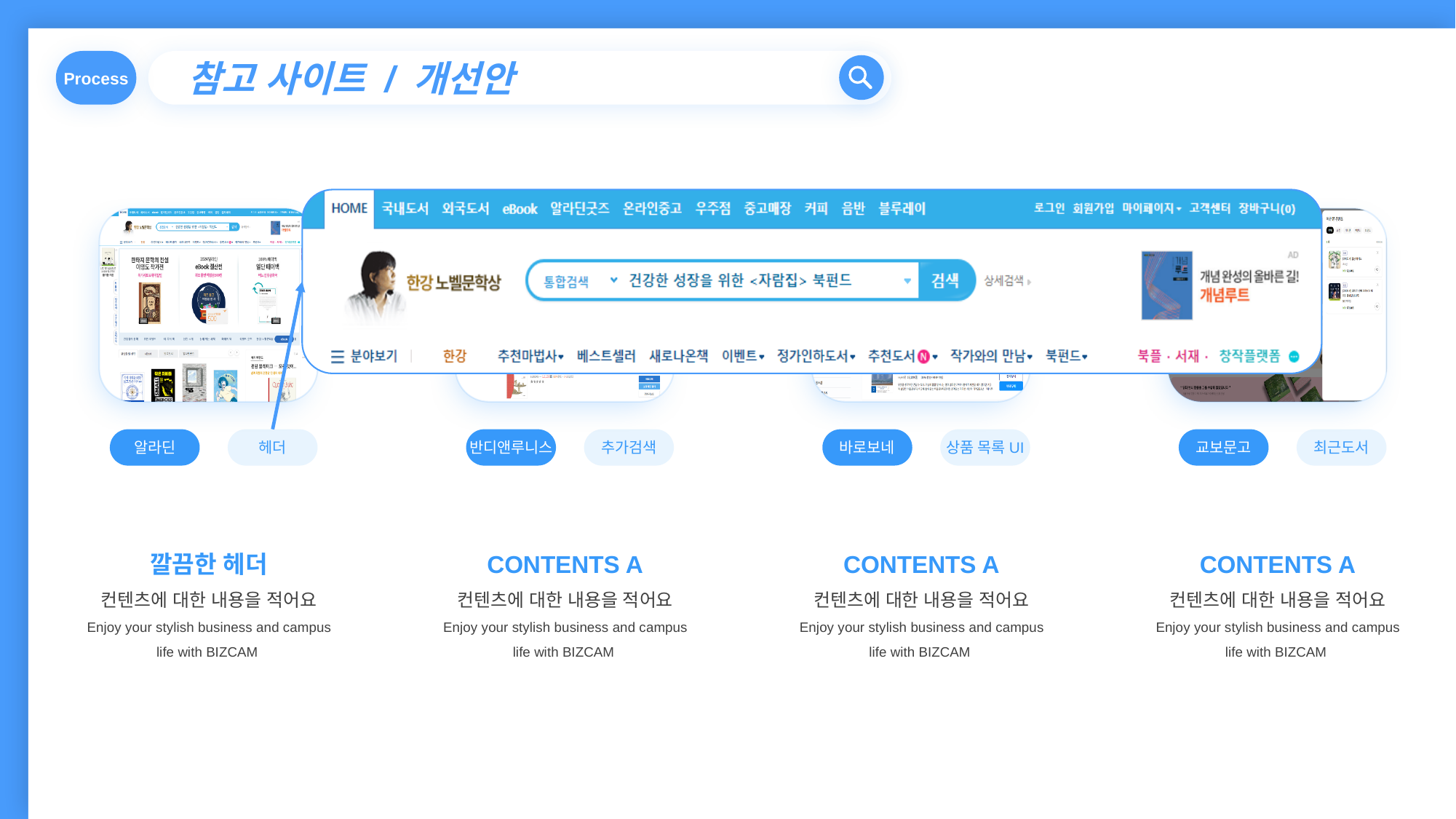

Process
참고 사이트 / 개선안

알라딘
헤더
반디앤루니스
추가검색
바로보네
상품 목록UI
교보문고
최근도서
깔끔한 헤더
컨텐츠에 대한 내용을 적어요
Enjoy your stylish business and campus life with BIZCAM
CONTENTS A
컨텐츠에 대한 내용을 적어요
Enjoy your stylish business and campus life with BIZCAM
CONTENTS A
컨텐츠에 대한 내용을 적어요
Enjoy your stylish business and campus life with BIZCAM
CONTENTS A
컨텐츠에 대한 내용을 적어요
Enjoy your stylish business and campus life with BIZCAM